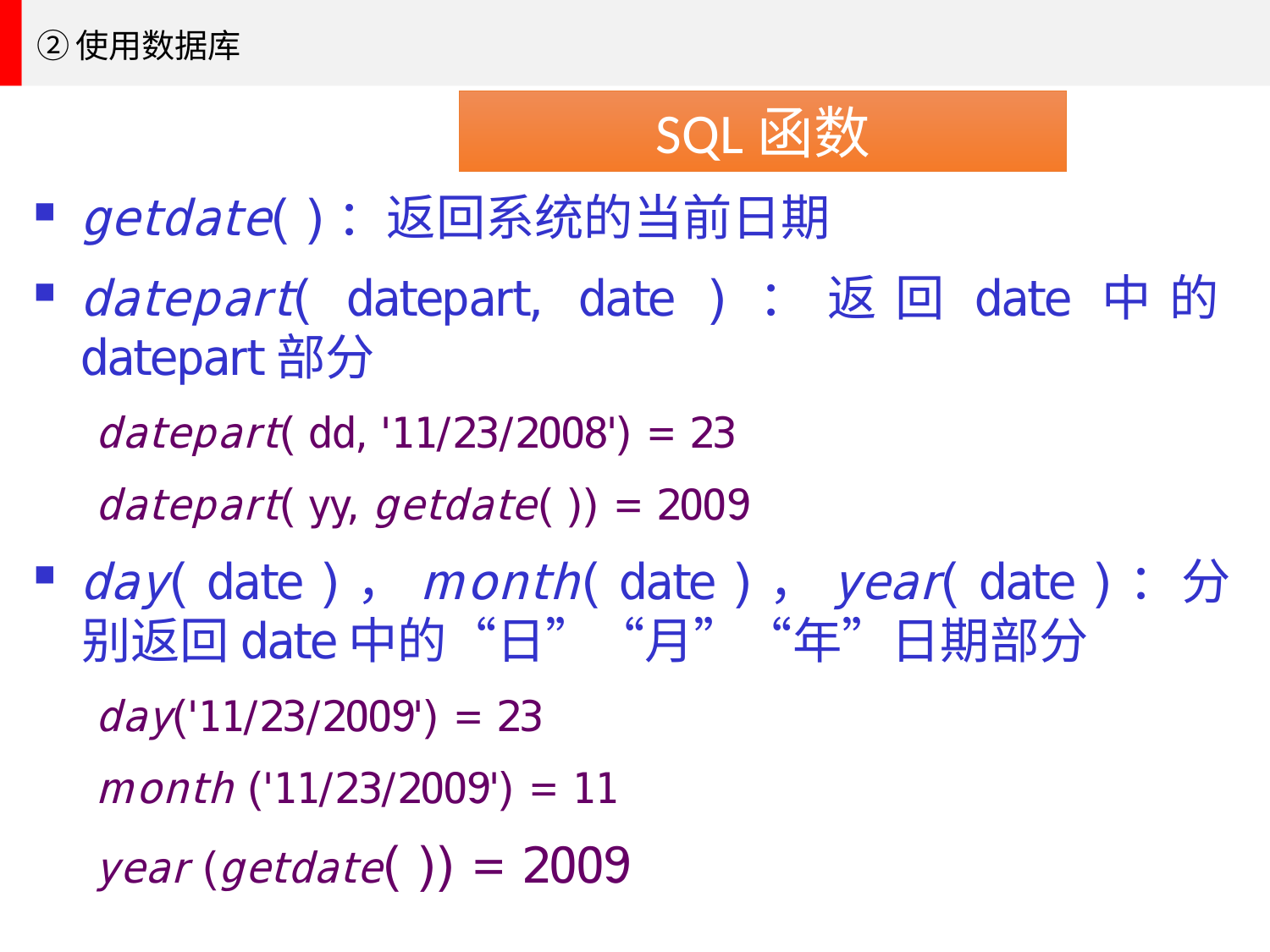

②使用数据库
SQL函数
getdate( )：返回系统的当前日期
datepart( datepart, date )：返回date中的datepart部分
datepart( dd, '11/23/2008') = 23
datepart( yy, getdate( )) = 2009
day( date )，month( date )，year( date )：分别返回date中的“日”“月”“年”日期部分
day('11/23/2009') = 23
month ('11/23/2009') = 11
year (getdate( )) = 2009